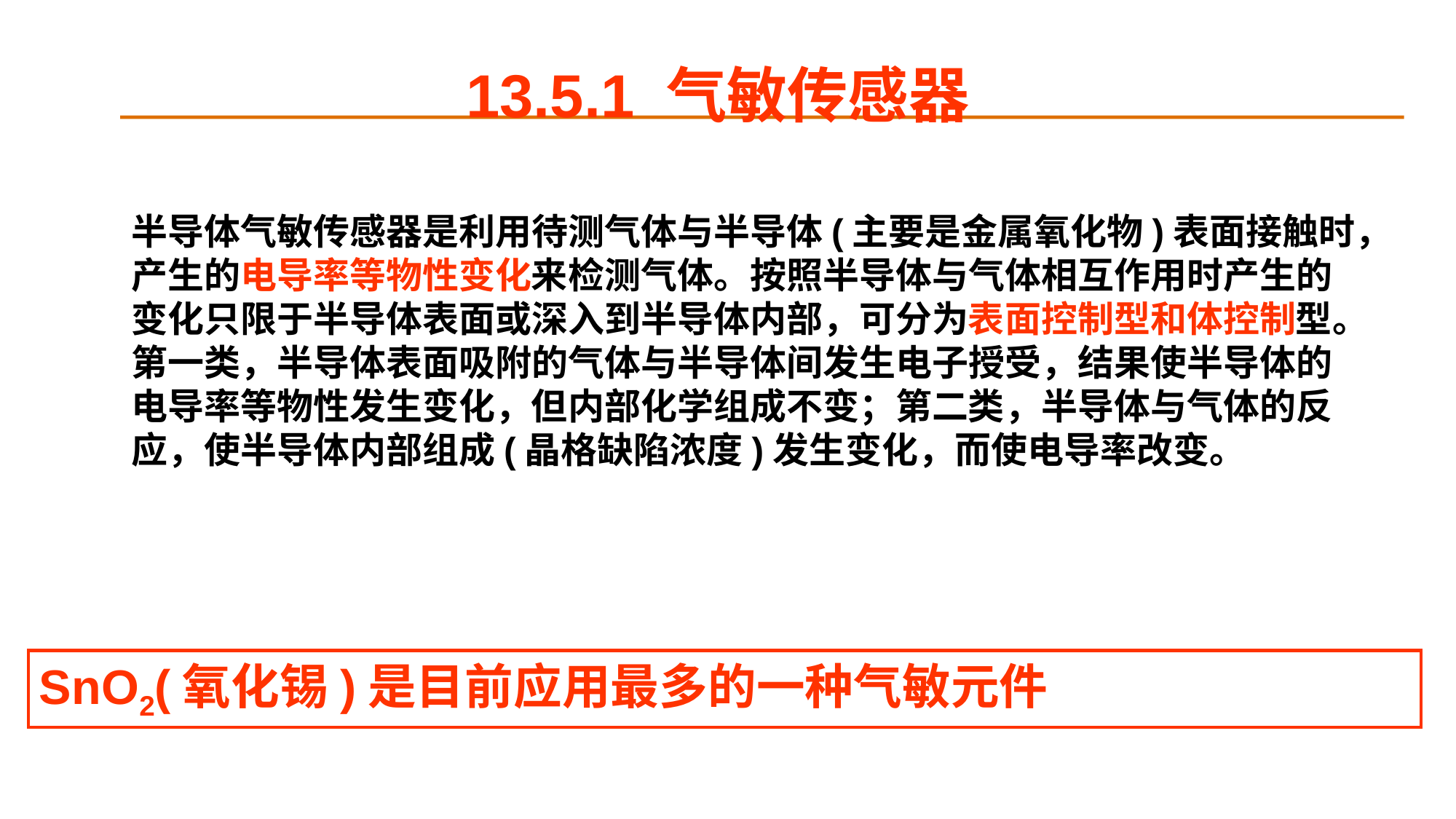

13.5.1 气敏传感器
半导体气敏传感器是利用待测气体与半导体(主要是金属氧化物)表面接触时，产生的电导率等物性变化来检测气体。按照半导体与气体相互作用时产生的变化只限于半导体表面或深入到半导体内部，可分为表面控制型和体控制型。第一类，半导体表面吸附的气体与半导体间发生电子授受，结果使半导体的电导率等物性发生变化，但内部化学组成不变；第二类，半导体与气体的反应，使半导体内部组成(晶格缺陷浓度)发生变化，而使电导率改变。
SnO2(氧化锡)是目前应用最多的一种气敏元件